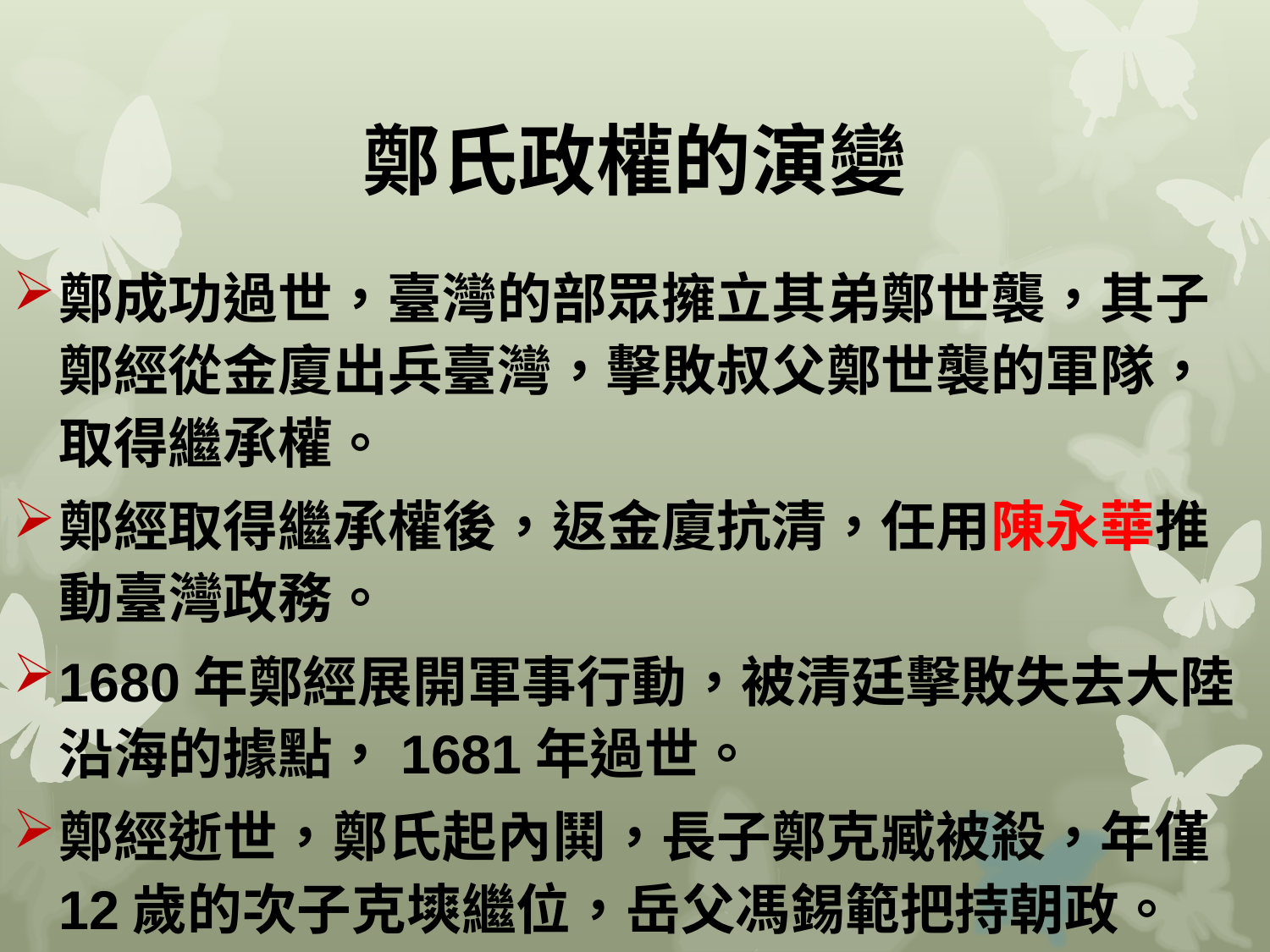

# 鄭氏政權的演變
鄭成功過世，臺灣的部眾擁立其弟鄭世襲，其子鄭經從金廈出兵臺灣，擊敗叔父鄭世襲的軍隊，取得繼承權。
鄭經取得繼承權後，返金廈抗清，任用陳永華推動臺灣政務。
1680年鄭經展開軍事行動，被清廷擊敗失去大陸沿海的據點，1681年過世。
鄭經逝世，鄭氏起內鬨，長子鄭克臧被殺，年僅12歲的次子克塽繼位，岳父馮錫範把持朝政。